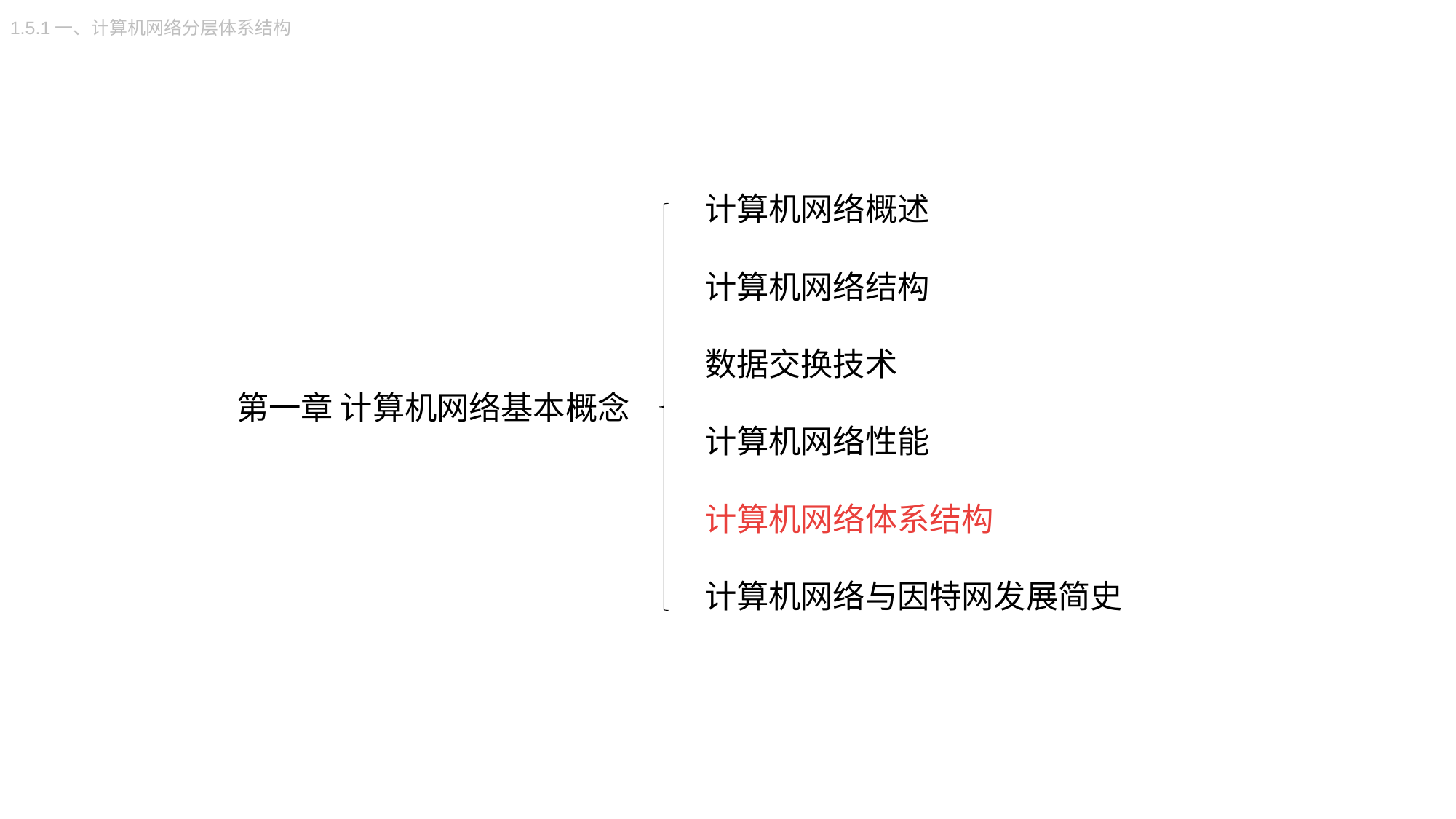

1.5.1一、计算机网络分层体系结构
计算机网络概述

计算机网络结构

数据交换技术

计算机网络性能

计算机网络体系结构

计算机网络与因特网发展简史

    第一章 计算机网络基本概念